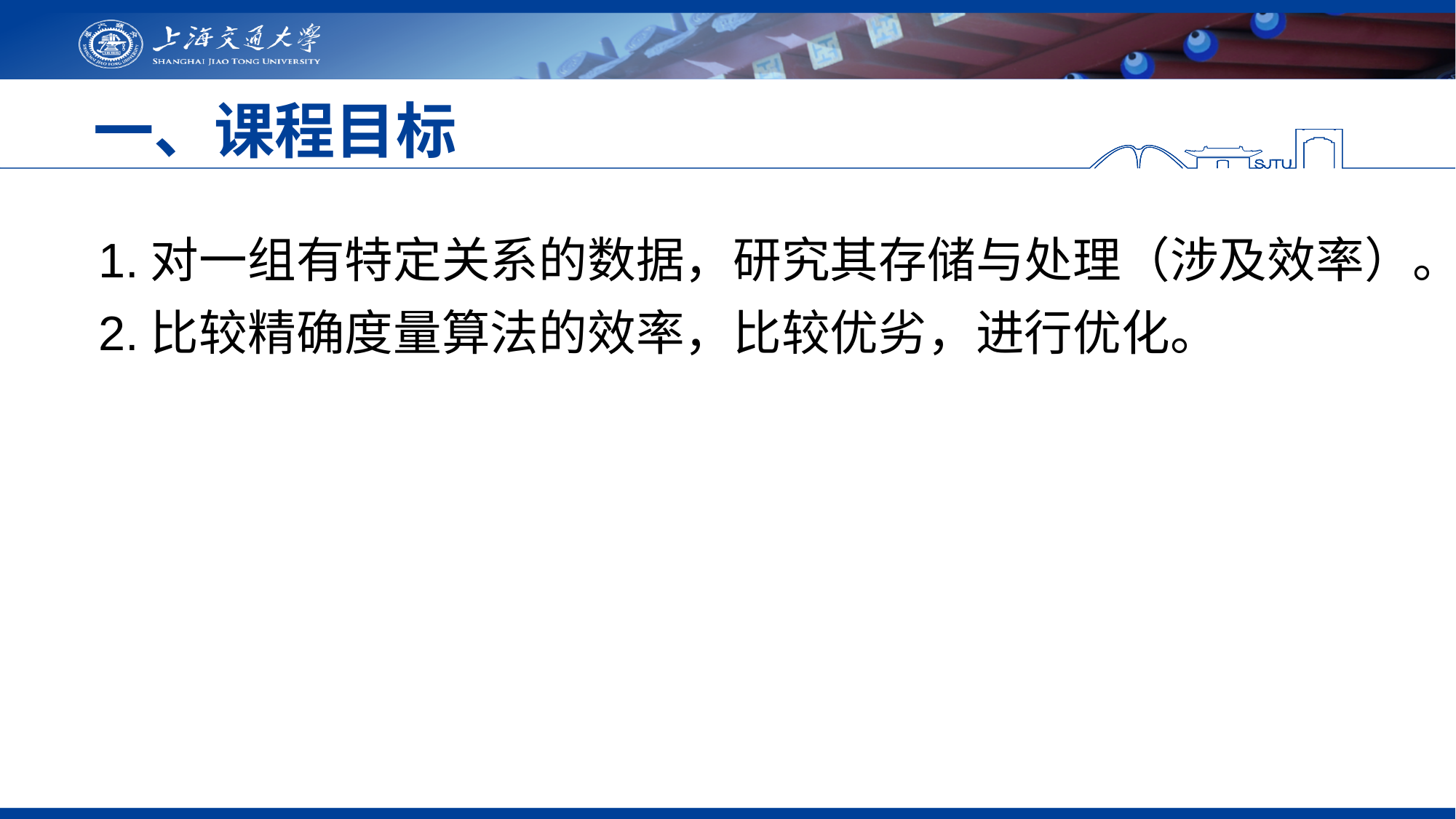

一、课程目标
1.对一组有特定关系的数据，研究其存储与处理（涉及效率）。
2.比较精确度量算法的效率，比较优劣，进行优化。